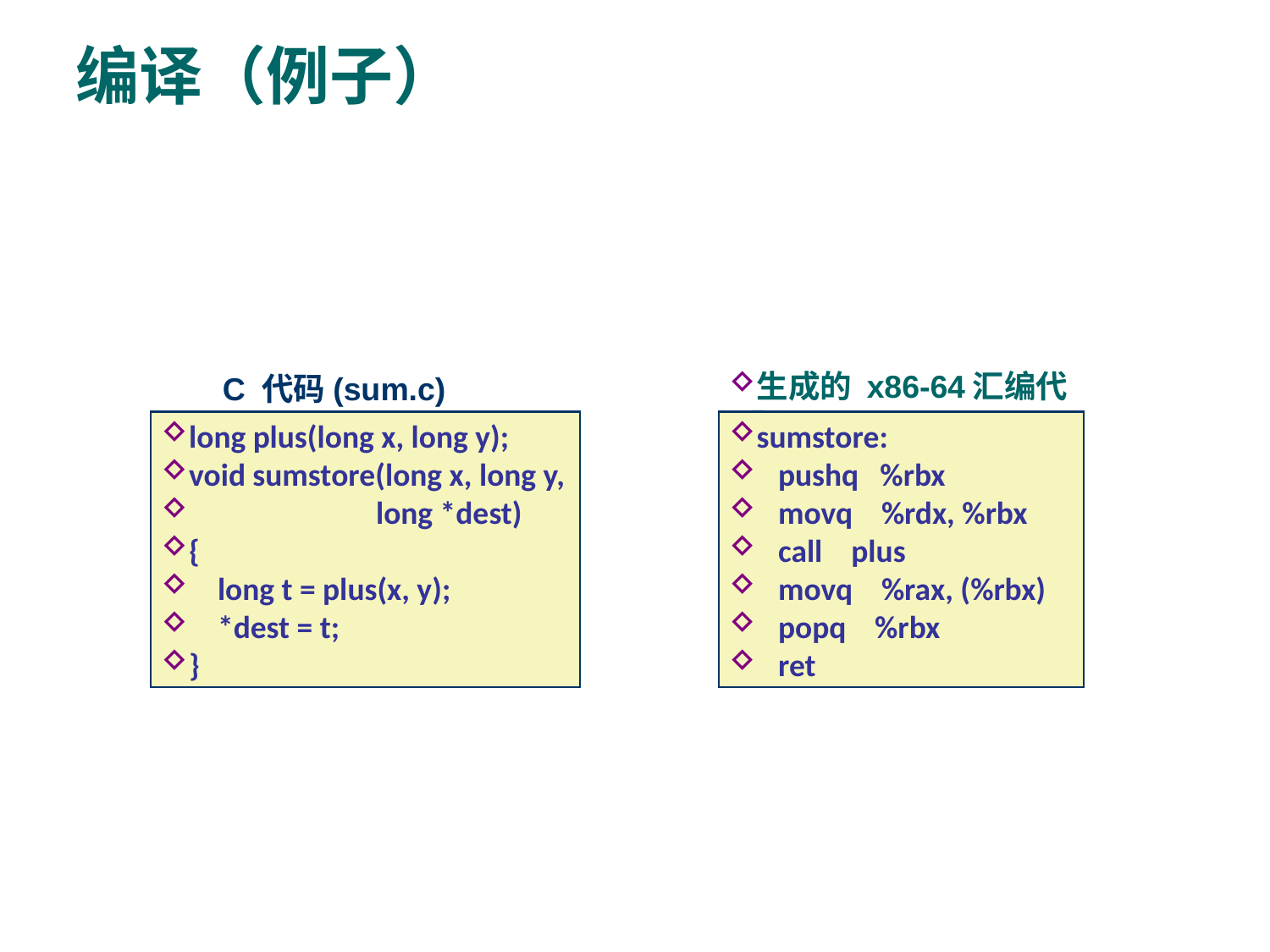

# 编译（例子）

生成的 x86-64汇编代码

sumstore:
   pushq   %rbx
   movq    %rdx, %rbx
   call    plus
   movq    %rax, (%rbx)
   popq    %rbx
   ret
C 代码(sum.c)

long plus(long x, long y);
void sumstore(long x, long y,
                          long *dest)
{
    long t = plus(x, y);
    *dest = t;
}